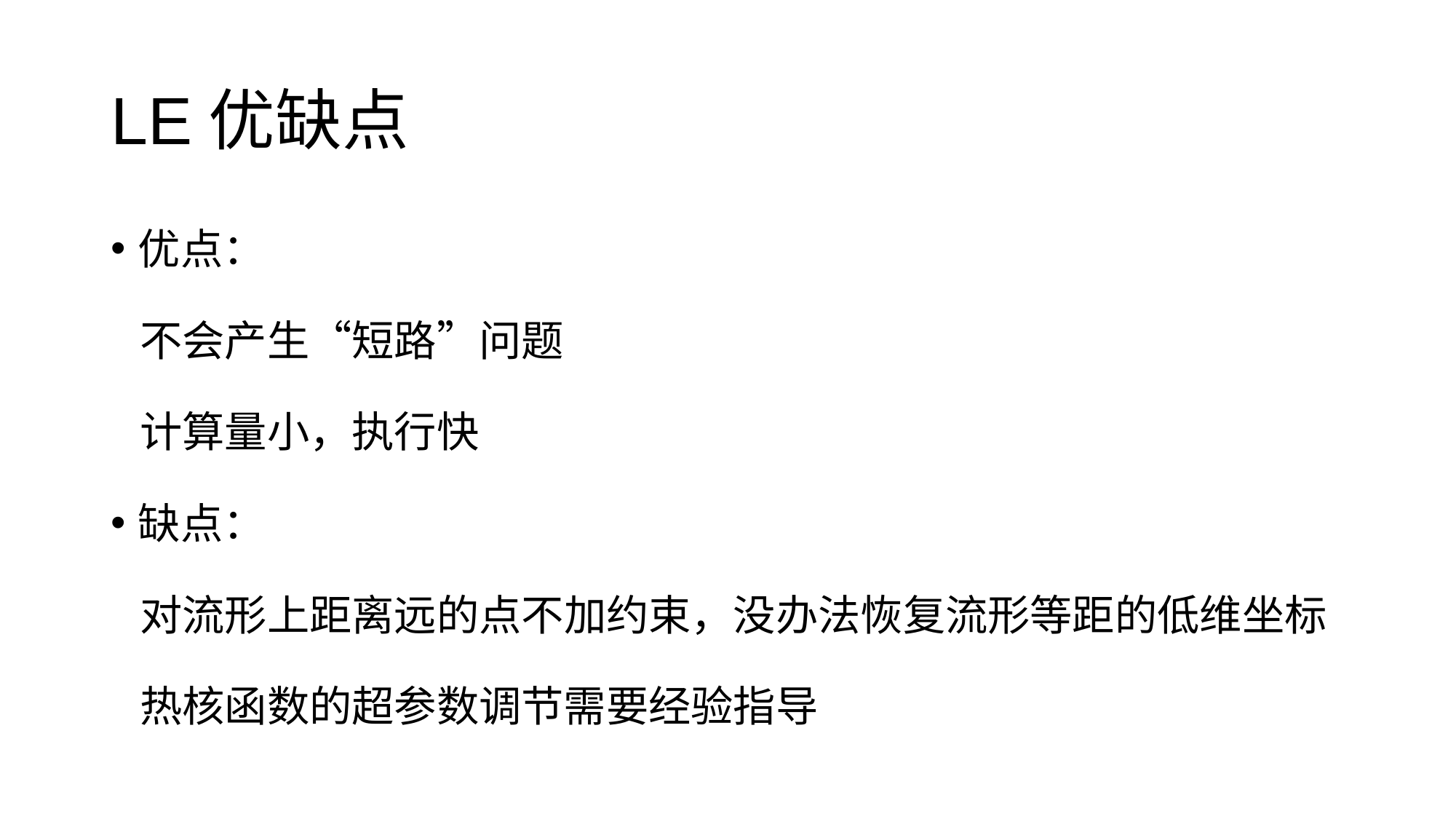

# LE优缺点
优点：
  不会产生“短路”问题
  计算量小，执行快
缺点：
  对流形上距离远的点不加约束，没办法恢复流形等距的低维坐标
  热核函数的超参数调节需要经验指导